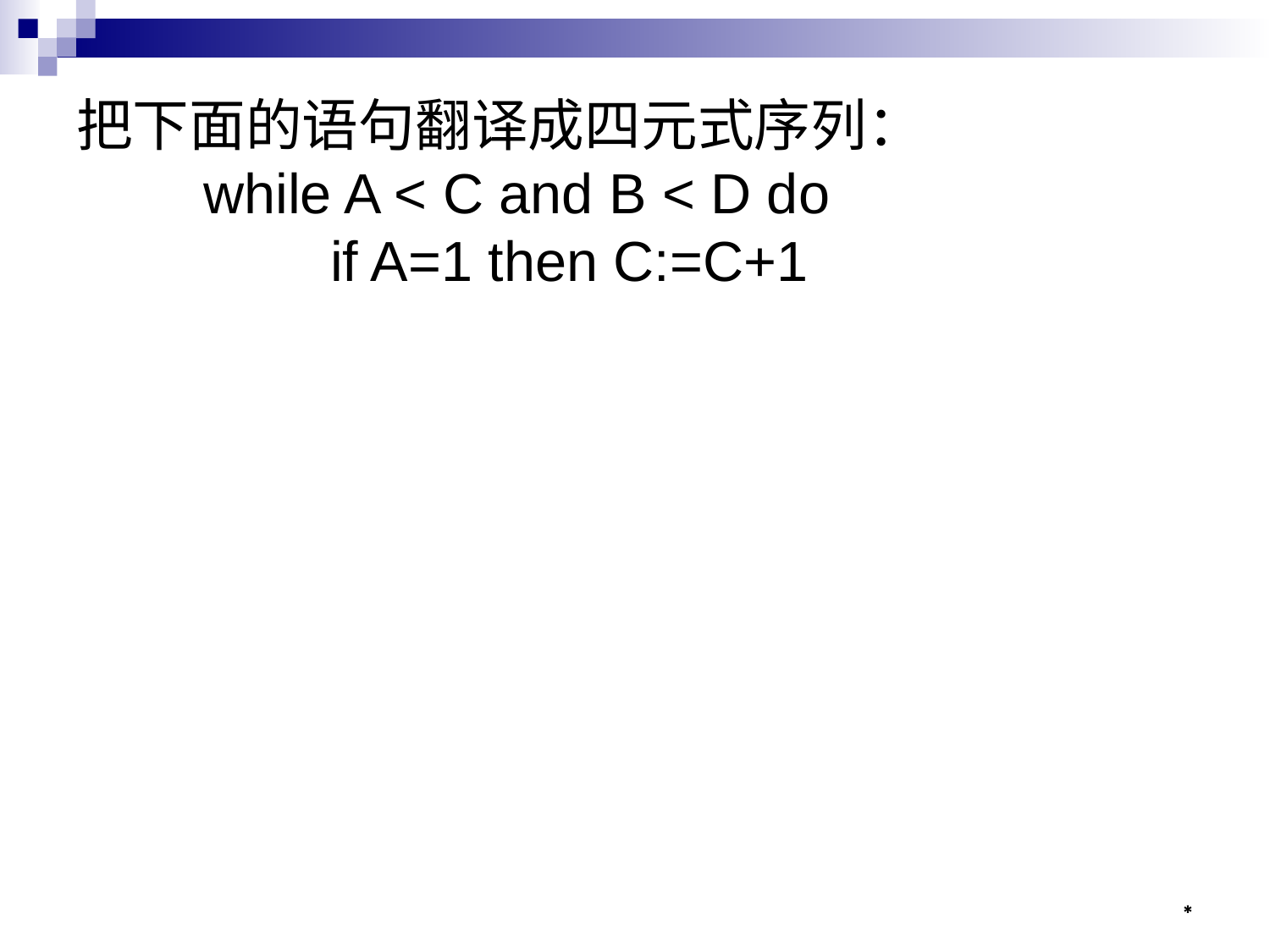

# 把下面的语句翻译成四元式序列： while A < C and B < D do if A=1 then C:=C+1

*